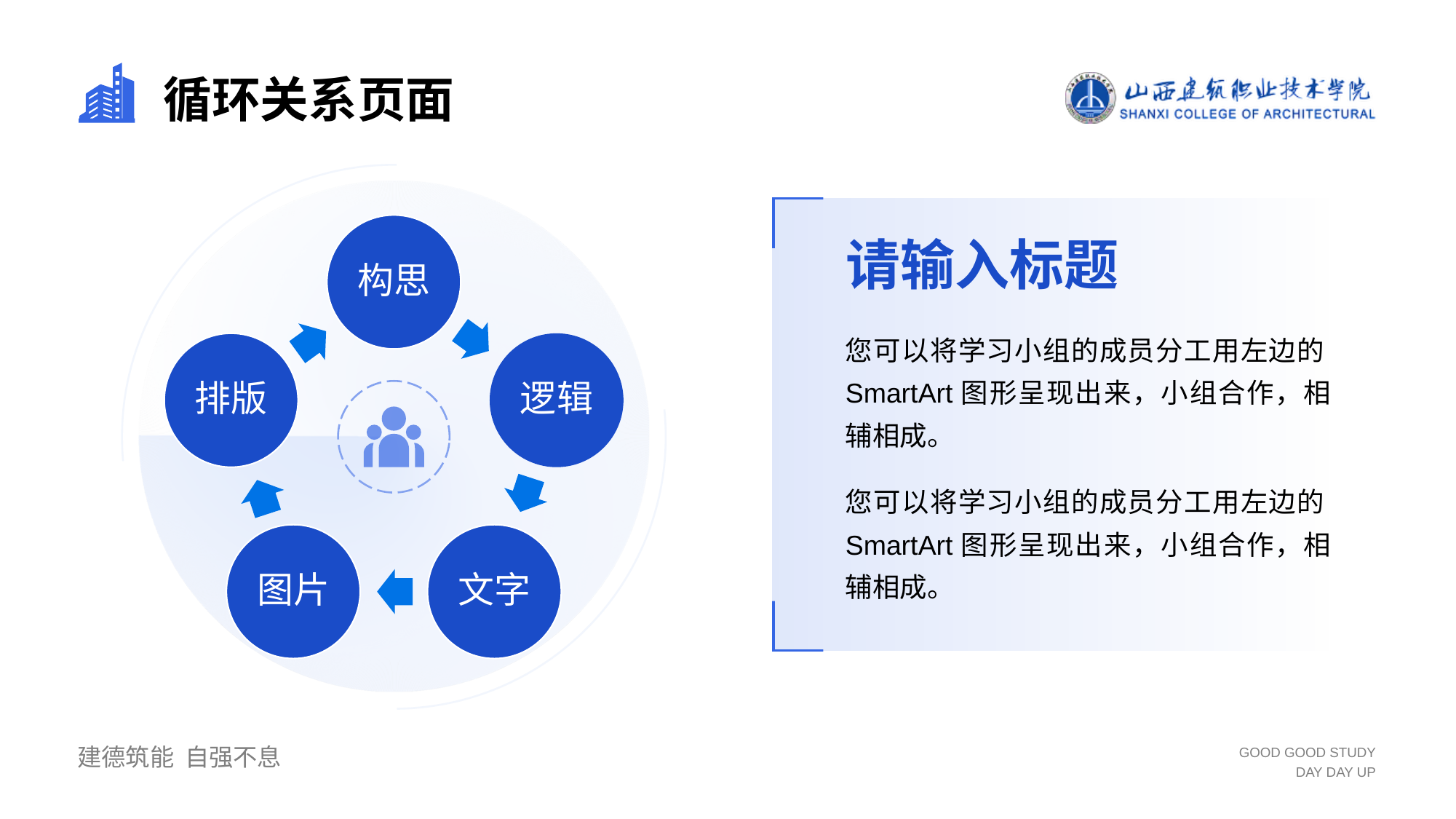

# 循环关系页面

构思

逻辑

文字

图片

排版

请输入标题
您可以将学习小组的成员分工用左边的SmartArt图形呈现出来，小组合作，相辅相成。

您可以将学习小组的成员分工用左边的SmartArt图形呈现出来，小组合作，相辅相成。
左边的SmartArt图形可选中点击箭头，在编辑窗口里按Enter生成新的图形